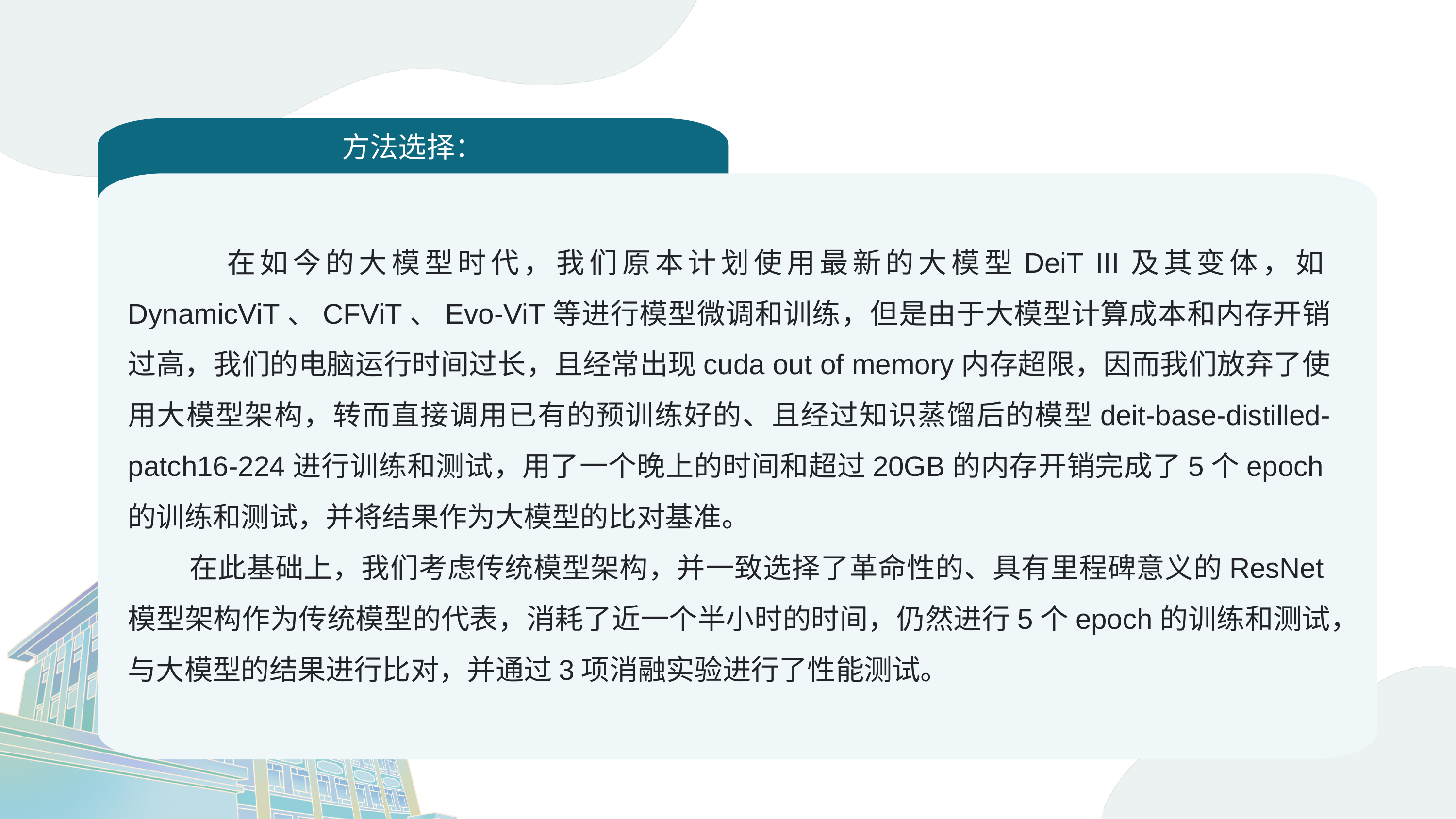

方法选择：

        在如今的大模型时代，我们原本计划使用最新的大模型DeiT III及其变体，如DynamicViT、CFViT、Evo-ViT等进行模型微调和训练，但是由于大模型计算成本和内存开销过高，我们的电脑运行时间过长，且经常出现cuda out of memory内存超限，因而我们放弃了使用大模型架构，转而直接调用已有的预训练好的、且经过知识蒸馏后的模型deit-base-distilled-patch16-224进行训练和测试，用了一个晚上的时间和超过20GB的内存开销完成了5个epoch的训练和测试，并将结果作为大模型的比对基准。
        在此基础上，我们考虑传统模型架构，并一致选择了革命性的、具有里程碑意义的ResNet模型架构作为传统模型的代表，消耗了近一个半小时的时间，仍然进行5个epoch的训练和测试，与大模型的结果进行比对，并通过3项消融实验进行了性能测试。